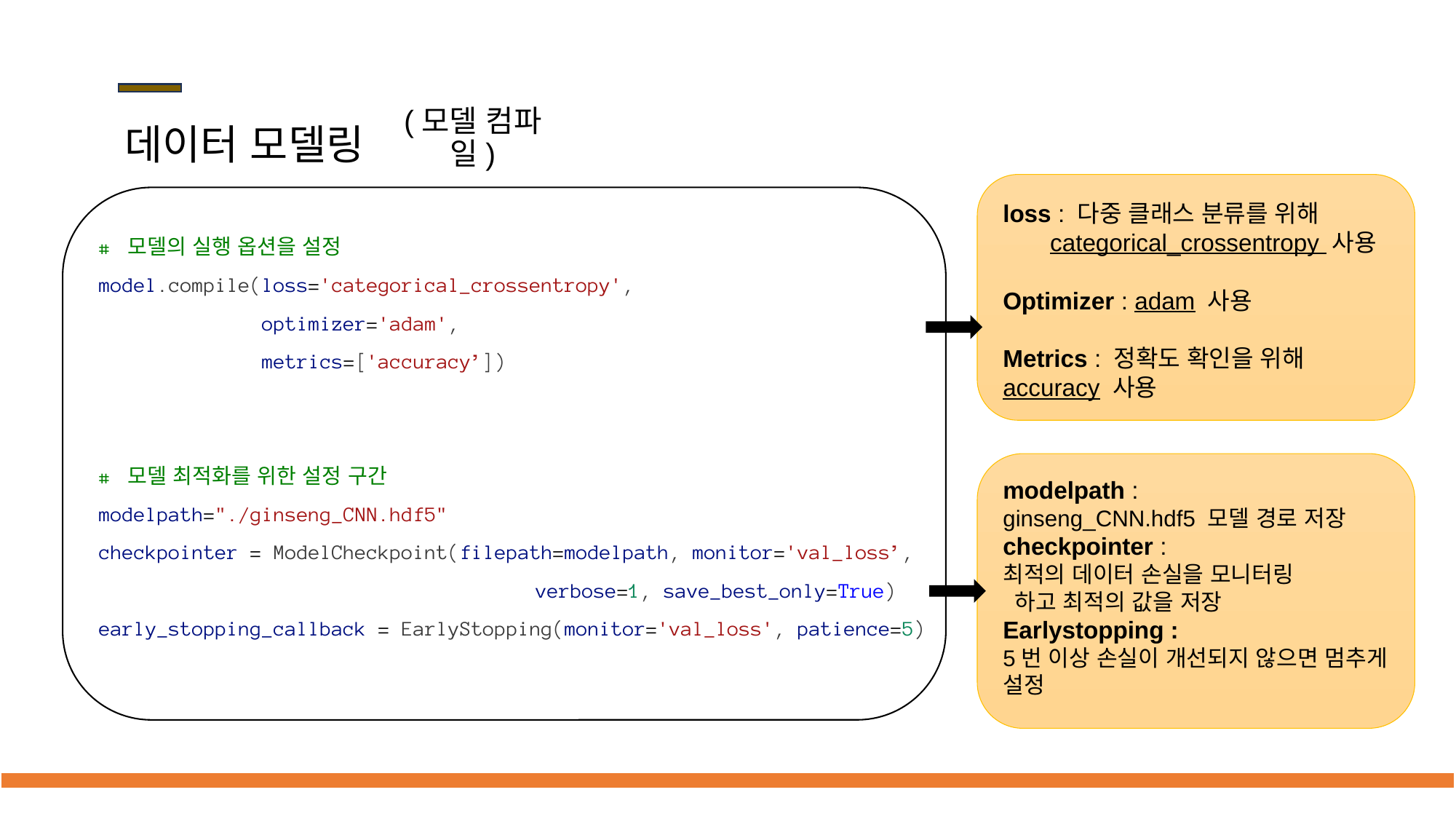

# 데이터 모델링
(모델 컴파일)

loss : 다중 클래스 분류를 위해
       categorical_crossentropy 사용

Optimizer : adam 사용

Metrics : 정확도 확인을 위해 	accuracy 사용
# 모델의 실행 옵션을 설정
model.compile(loss='categorical_crossentropy',
              optimizer='adam',
              metrics=['accuracy’])

# 모델 최적화를 위한 설정 구간
modelpath="./ginseng_CNN.hdf5"
checkpointer = ModelCheckpoint(filepath=modelpath, monitor='val_loss’,
 				verbose=1, save_best_only=True)
early_stopping_callback = EarlyStopping(monitor='val_loss', patience=5)

modelpath :
ginseng_CNN.hdf5 모델 경로 저장
checkpointer :
최적의 데이터 손실을 모니터링
 하고 최적의 값을 저장
Earlystopping :
5번 이상 손실이 개선되지 않으면 멈추게 설정